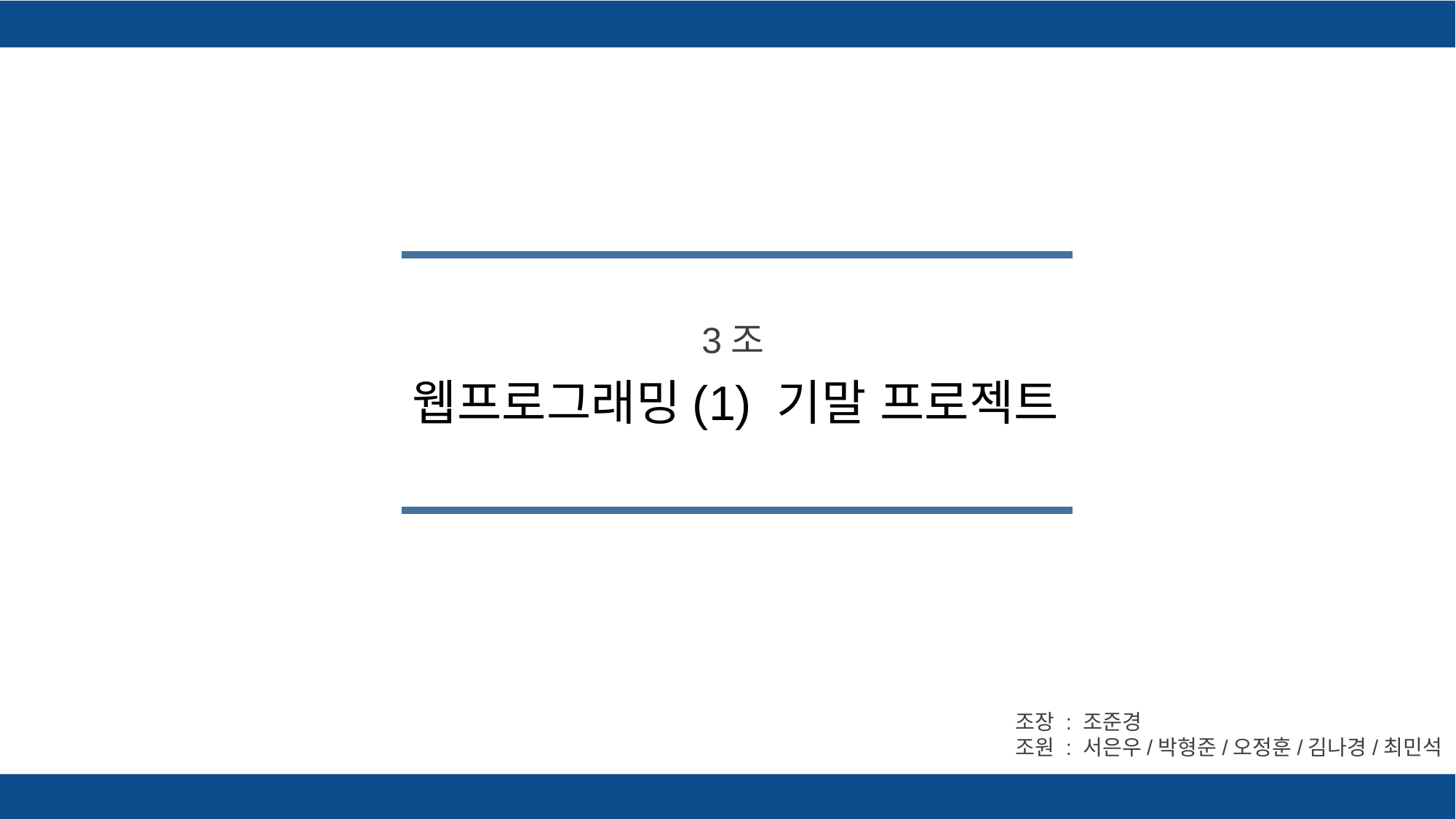

3조
웹프로그래밍(1) 기말 프로젝트
조장 : 조준경
조원 : 서은우/박형준/오정훈/김나경/최민석